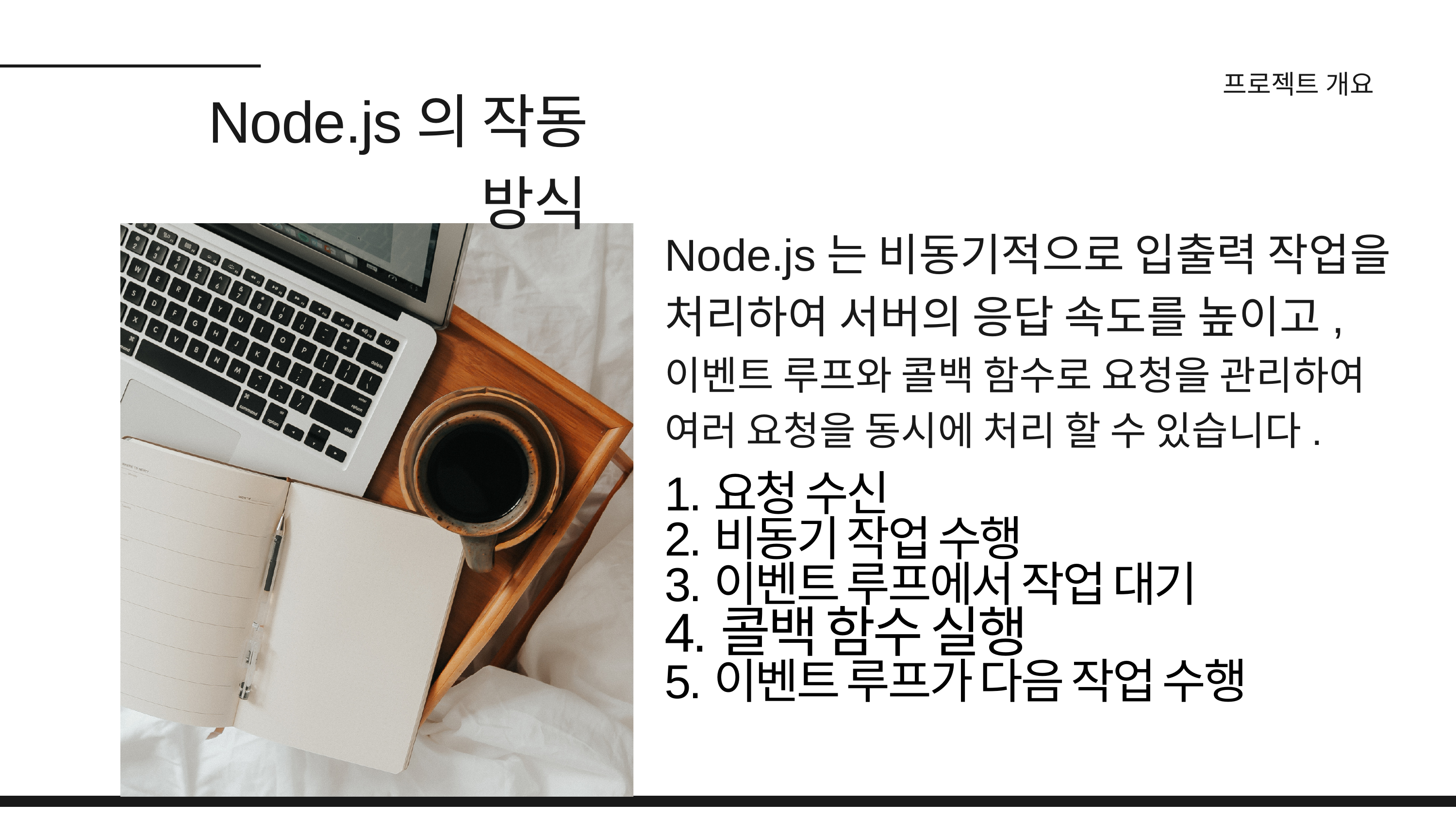

프로젝트 개요

Node.js의 작동 방식
Node.js는 비동기적으로 입출력 작업을
처리하여 서버의 응답 속도를 높이고,
이벤트 루프와 콜백 함수로 요청을 관리하여 여러 요청을 동시에 처리 할 수 있습니다.

1.요청 수신
2.비동기 작업 수행
3.이벤트 루프에서 작업 대기
4.콜백 함수 실행
5.이벤트 루프가 다음 작업 수행